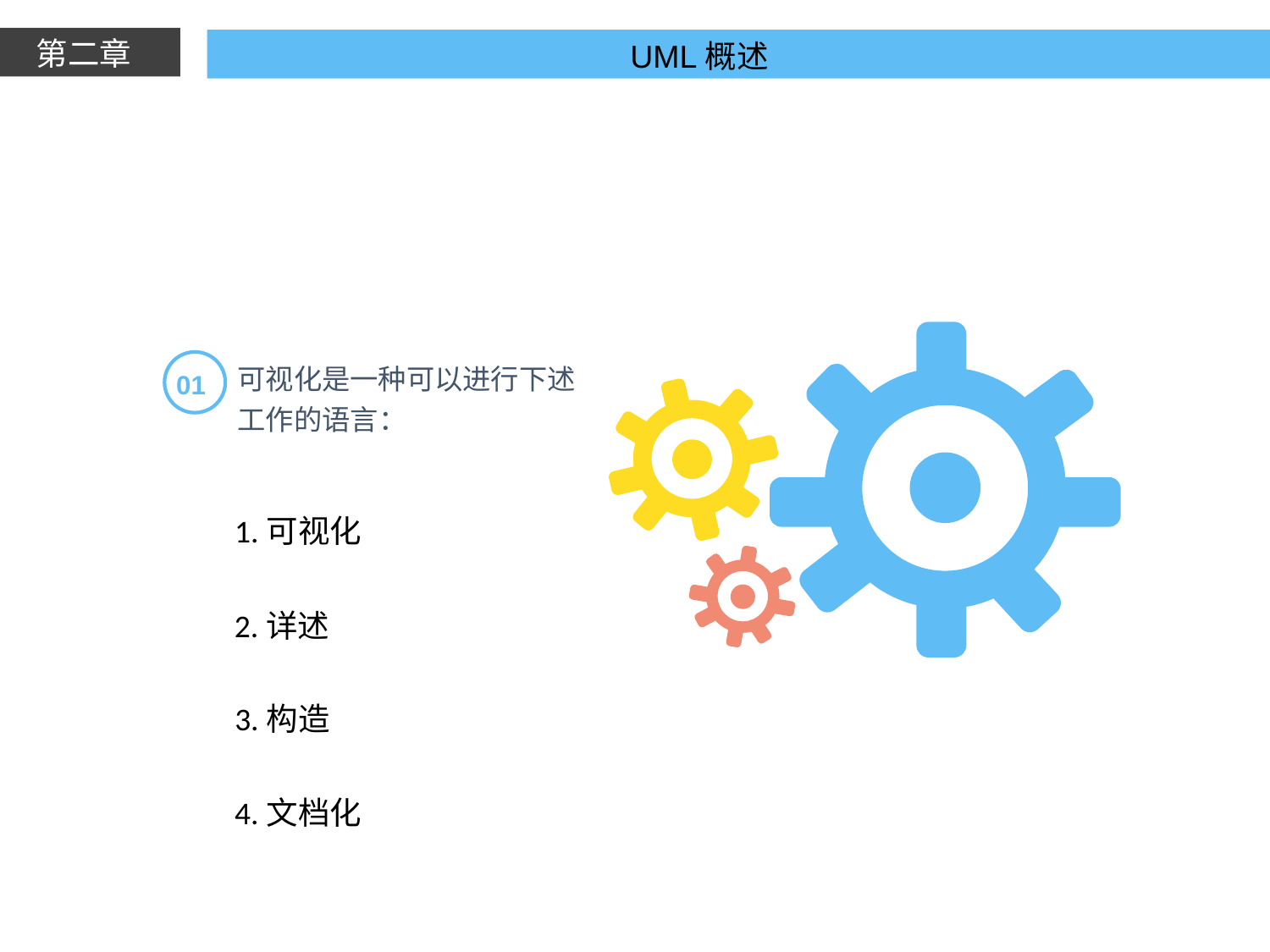

第二章

UML概述

可视化是一种可以进行下述工作的语言：
01

1.可视化

2.详述
3.构造
4.文档化